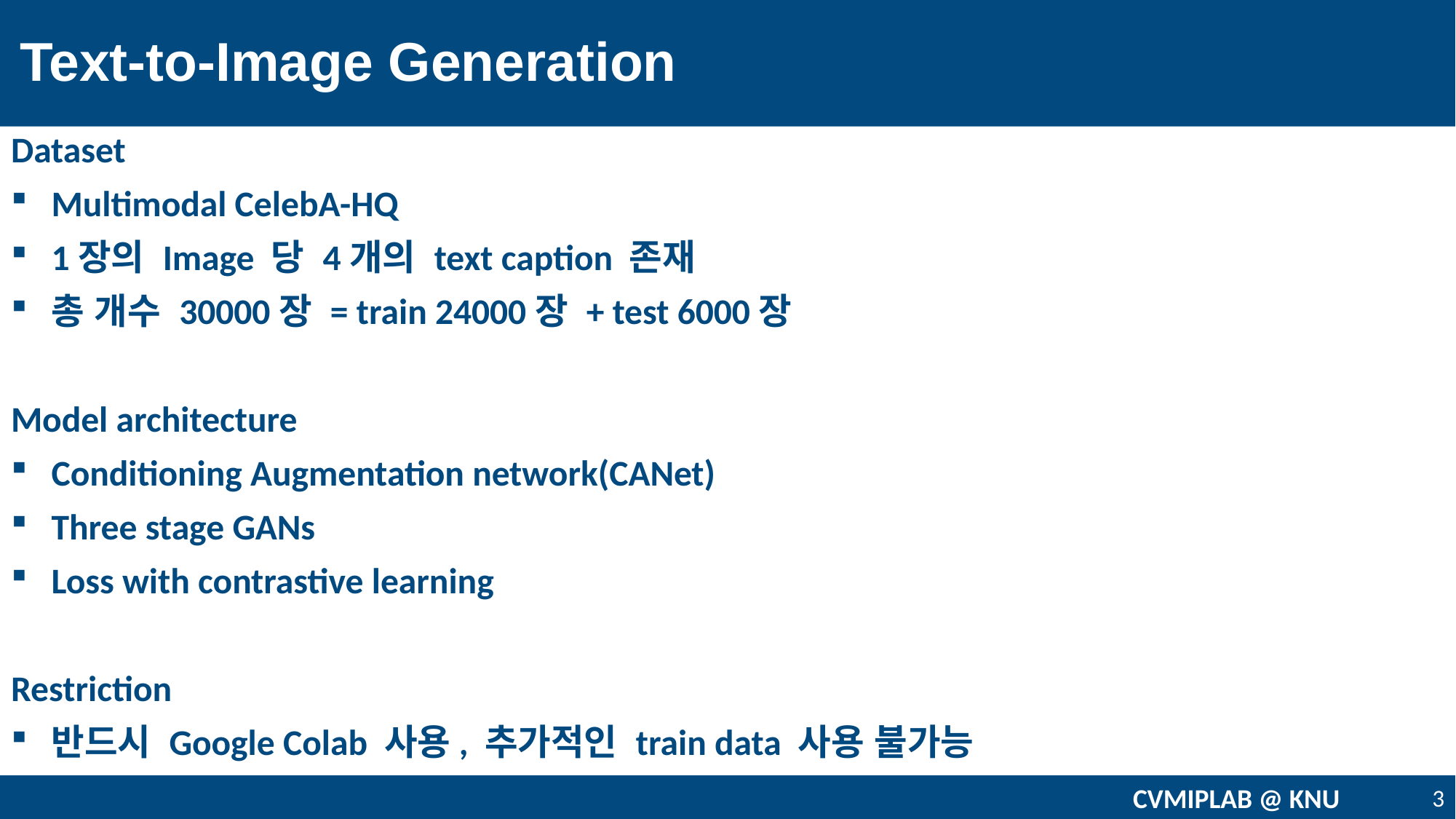

# Text-to-Image Generation
Dataset
Multimodal CelebA-HQ
1장의 Image 당 4개의 text caption 존재
총 개수 30000장 = train 24000장 + test 6000장

Model architecture
Conditioning Augmentation network(CANet)
Three stage GANs
Loss with contrastive learning

Restriction
반드시 Google Colab 사용, 추가적인 train data 사용 불가능
CVMIPLAB @ KNU
3